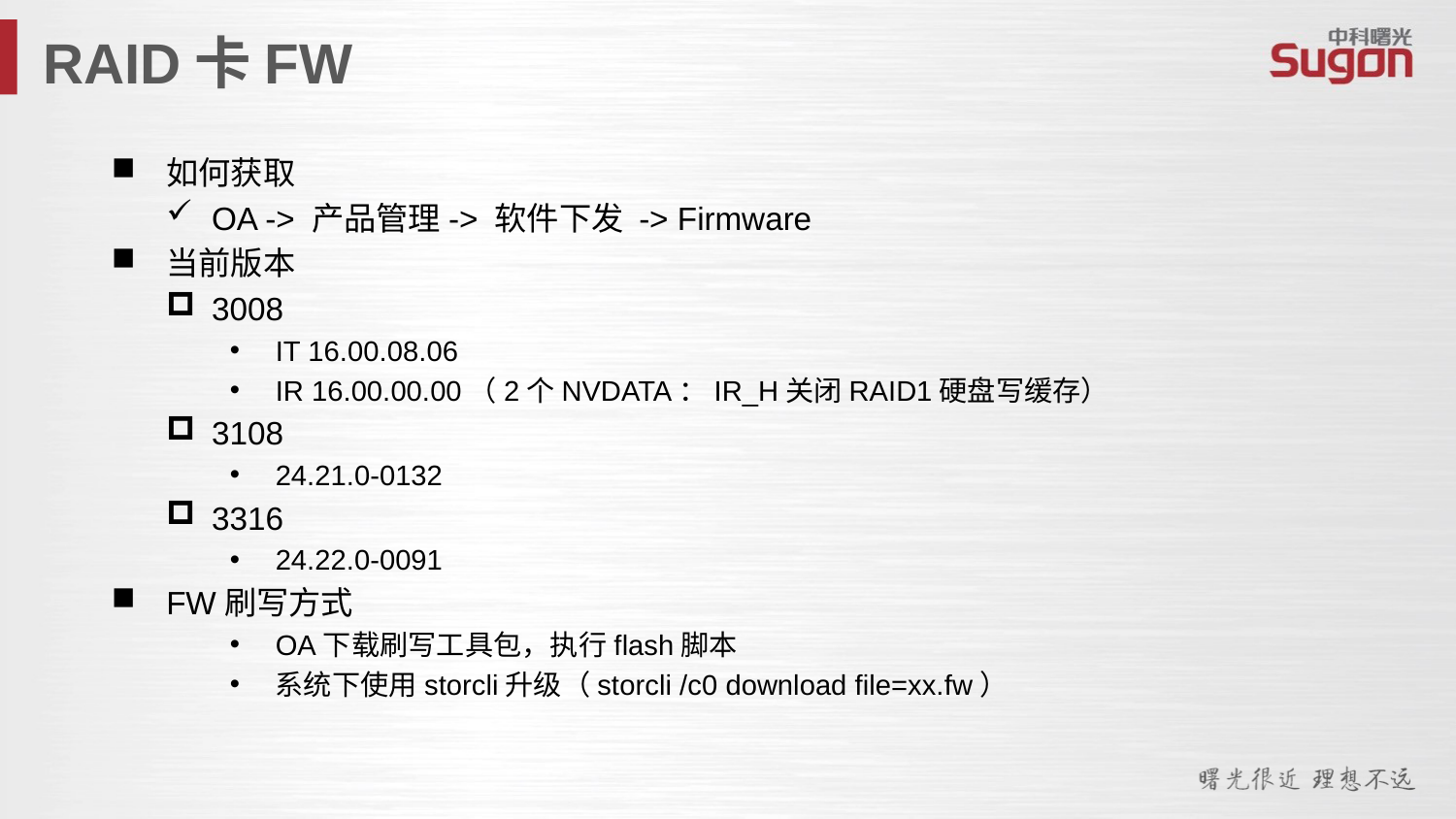

RAID卡FW

如何获取
OA -> 产品管理-> 软件下发 -> Firmware
当前版本
3008
IT 16.00.08.06
IR 16.00.00.00（2个NVDATA：IR_H关闭RAID1硬盘写缓存）
3108
24.21.0-0132
3316
24.22.0-0091
FW刷写方式
OA下载刷写工具包，执行flash脚本
系统下使用storcli升级（storcli /c0 download file=xx.fw）